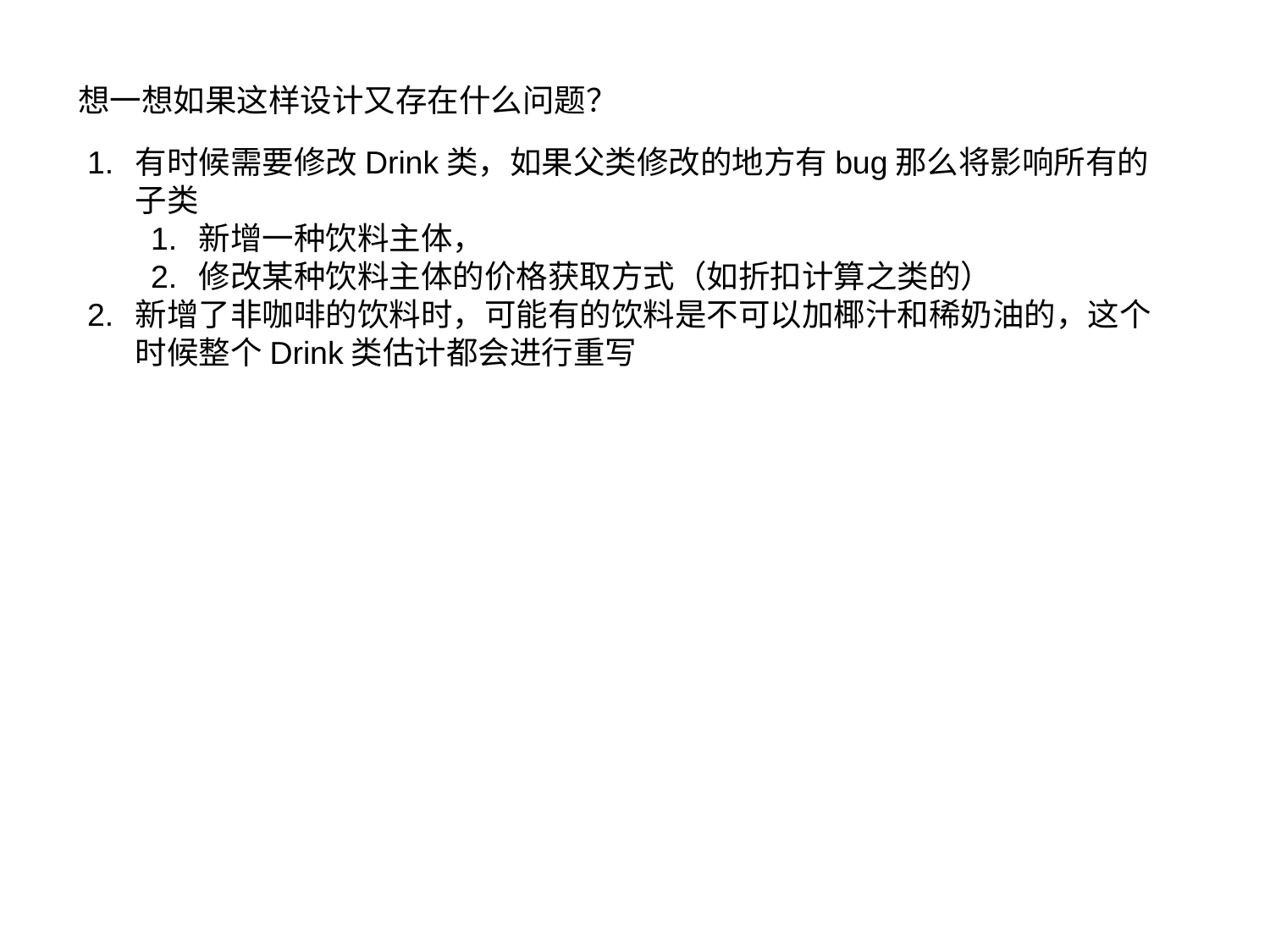

想一想如果这样设计又存在什么问题？
有时候需要修改Drink类，如果父类修改的地方有bug那么将影响所有的子类
新增一种饮料主体，
修改某种饮料主体的价格获取方式（如折扣计算之类的）
新增了非咖啡的饮料时，可能有的饮料是不可以加椰汁和稀奶油的，这个时候整个Drink类估计都会进行重写